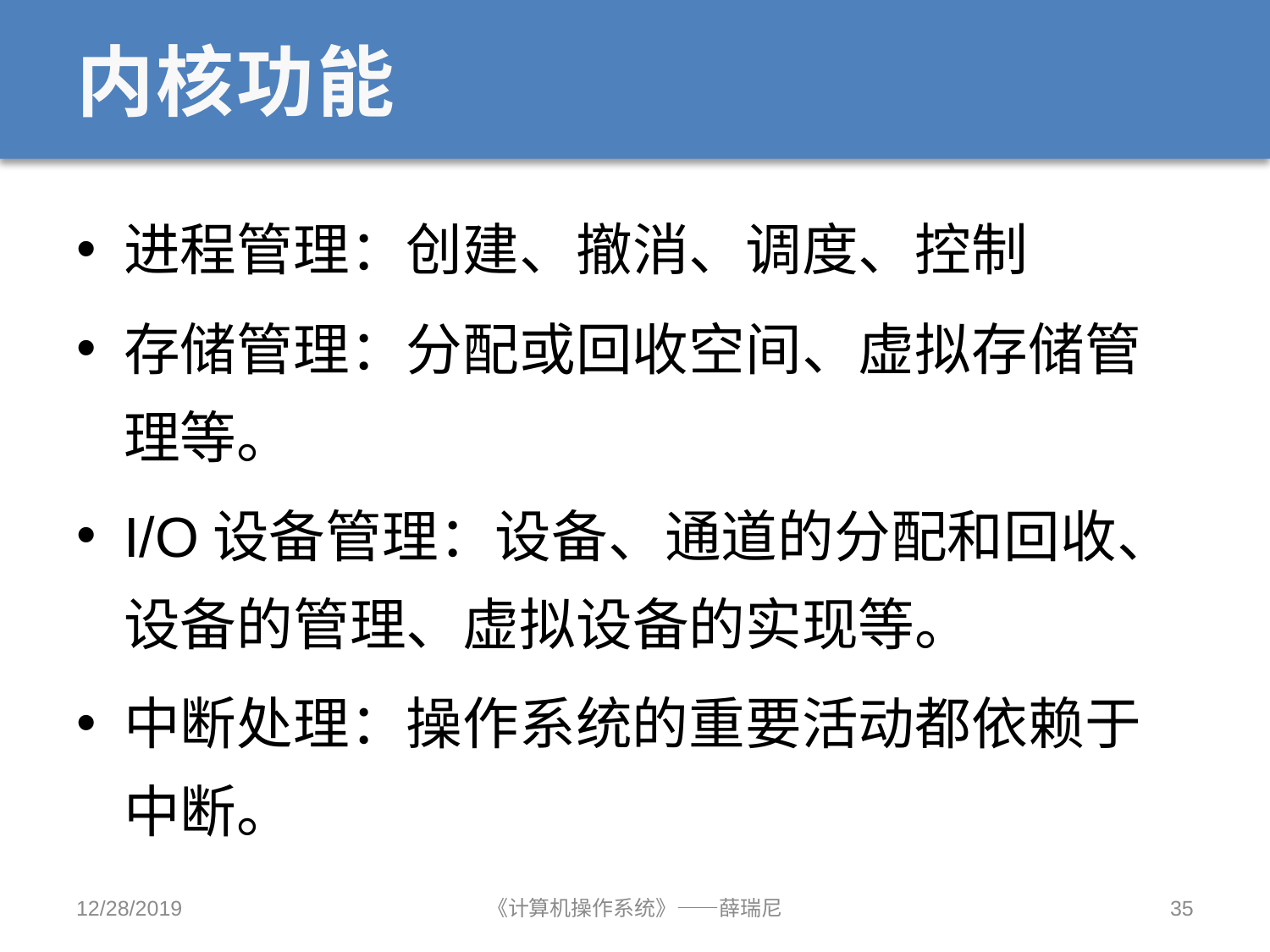

# 内核功能
进程管理：创建、撤消、调度、控制
存储管理：分配或回收空间、虚拟存储管理等。
I/O设备管理：设备、通道的分配和回收、设备的管理、虚拟设备的实现等。
中断处理：操作系统的重要活动都依赖于中断。

12/28/2019
《计算机操作系统》——薛瑞尼
35